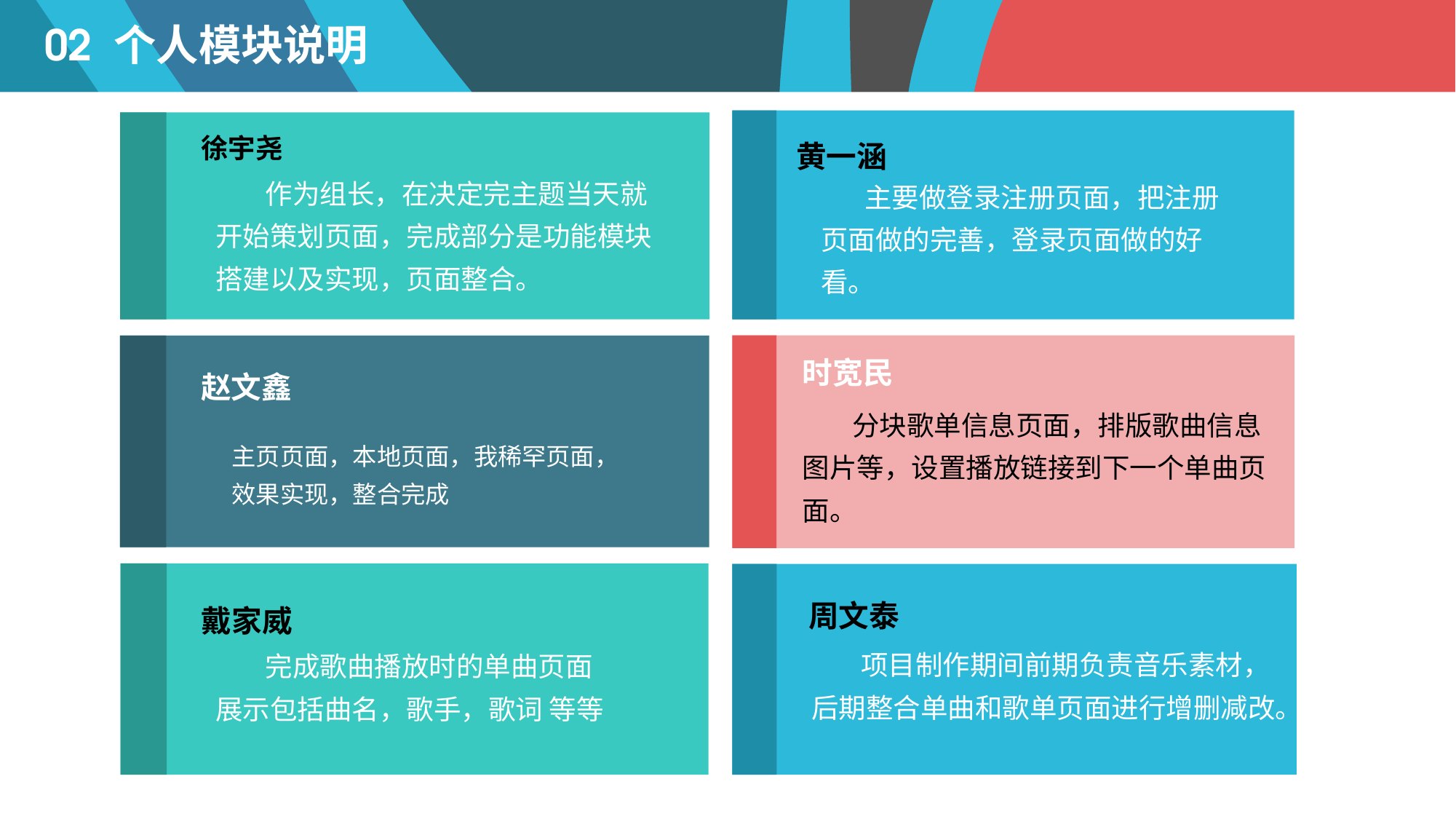

02 个人模块说明

黄一涵
      主要做登录注册页面，把注册页面做的完善，登录页面做的好看。

徐宇尧

       作为组长，在决定完主题当天就开始策划页面，完成部分是功能模块搭建以及实现，页面整合。

时宽民
       分块歌单信息页面，排版歌曲信息图片等，设置播放链接到下一个单曲页面。

赵文鑫
主页页面，本地页面，我稀罕页面，效果实现，整合完成

戴家威
       完成歌曲播放时的单曲页面展示包括曲名，歌手，歌词 等等

周文泰
       项目制作期间前期负责音乐素材，后期整合单曲和歌单页面进行增删减改。